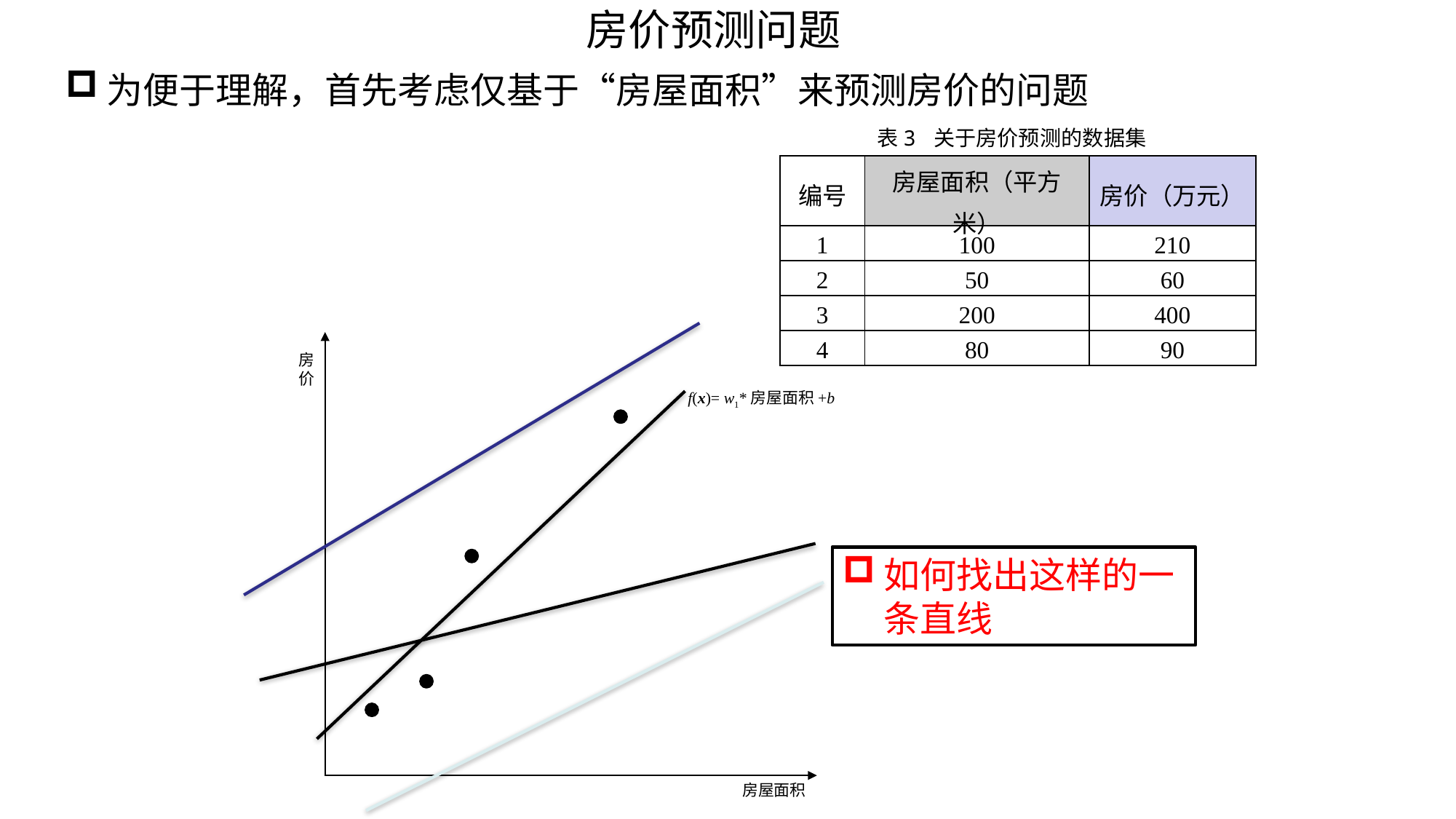

房价预测问题
为便于理解，首先考虑仅基于“房屋面积”来预测房价的问题
表3 关于房价预测的数据集
| 编号 | 房屋面积（平方米） | 房价（万元） |
| --- | --- | --- |
| 1 | 100 | 210 |
| 2 | 50 | 60 |
| 3 | 200 | 400 |
| 4 | 80 | 90 |
房价
f(x)= w1*房屋面积+b

如何找出这样的一条直线

房屋面积